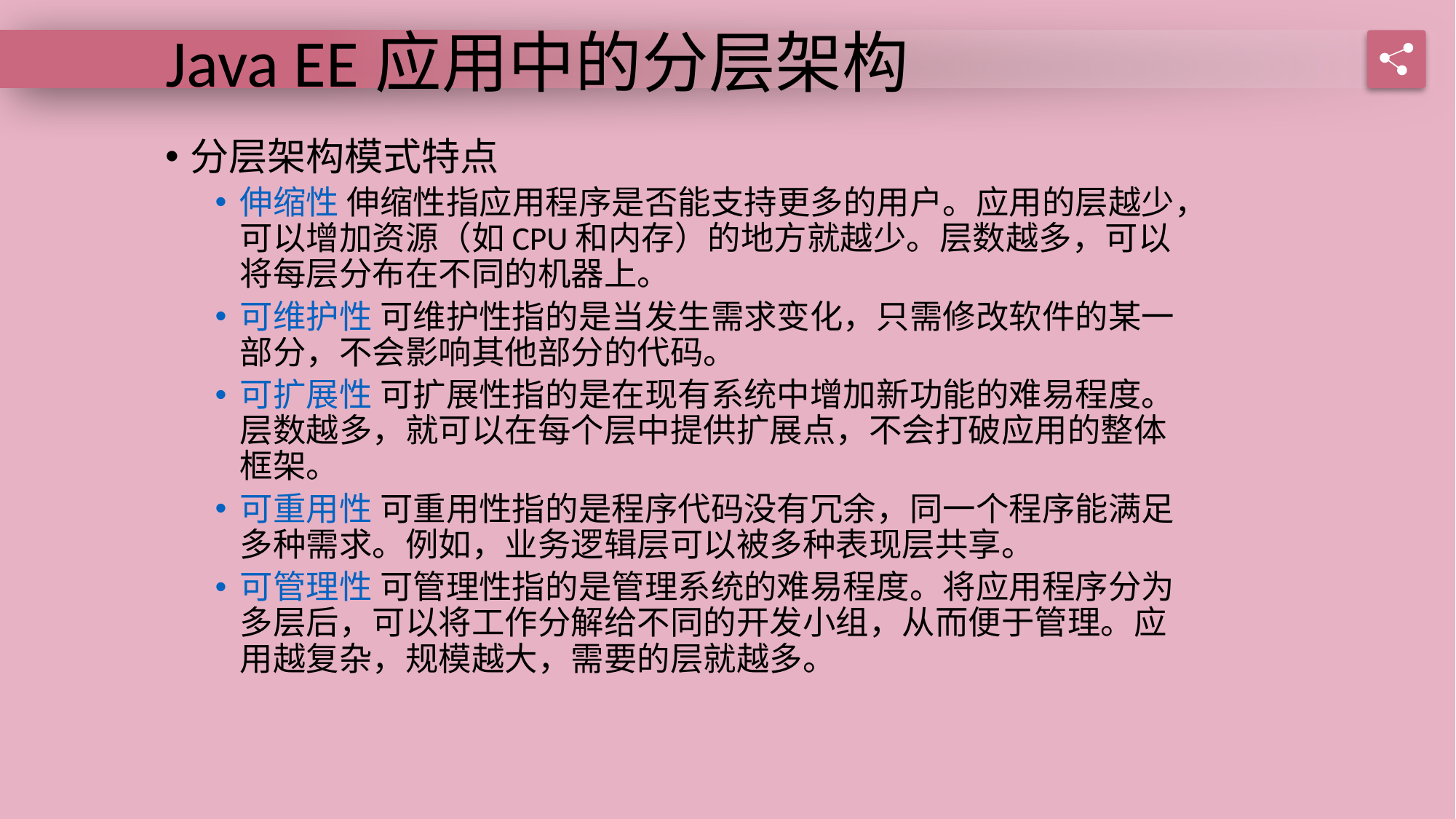

Java EE应用中的分层架构
分层架构模式特点
伸缩性 伸缩性指应用程序是否能支持更多的用户。应用的层越少，可以增加资源（如CPU和内存）的地方就越少。层数越多，可以将每层分布在不同的机器上。
可维护性 可维护性指的是当发生需求变化，只需修改软件的某一部分，不会影响其他部分的代码。
可扩展性 可扩展性指的是在现有系统中增加新功能的难易程度。层数越多，就可以在每个层中提供扩展点，不会打破应用的整体框架。
可重用性 可重用性指的是程序代码没有冗余，同一个程序能满足多种需求。例如，业务逻辑层可以被多种表现层共享。
可管理性 可管理性指的是管理系统的难易程度。将应用程序分为多层后，可以将工作分解给不同的开发小组，从而便于管理。应用越复杂，规模越大，需要的层就越多。